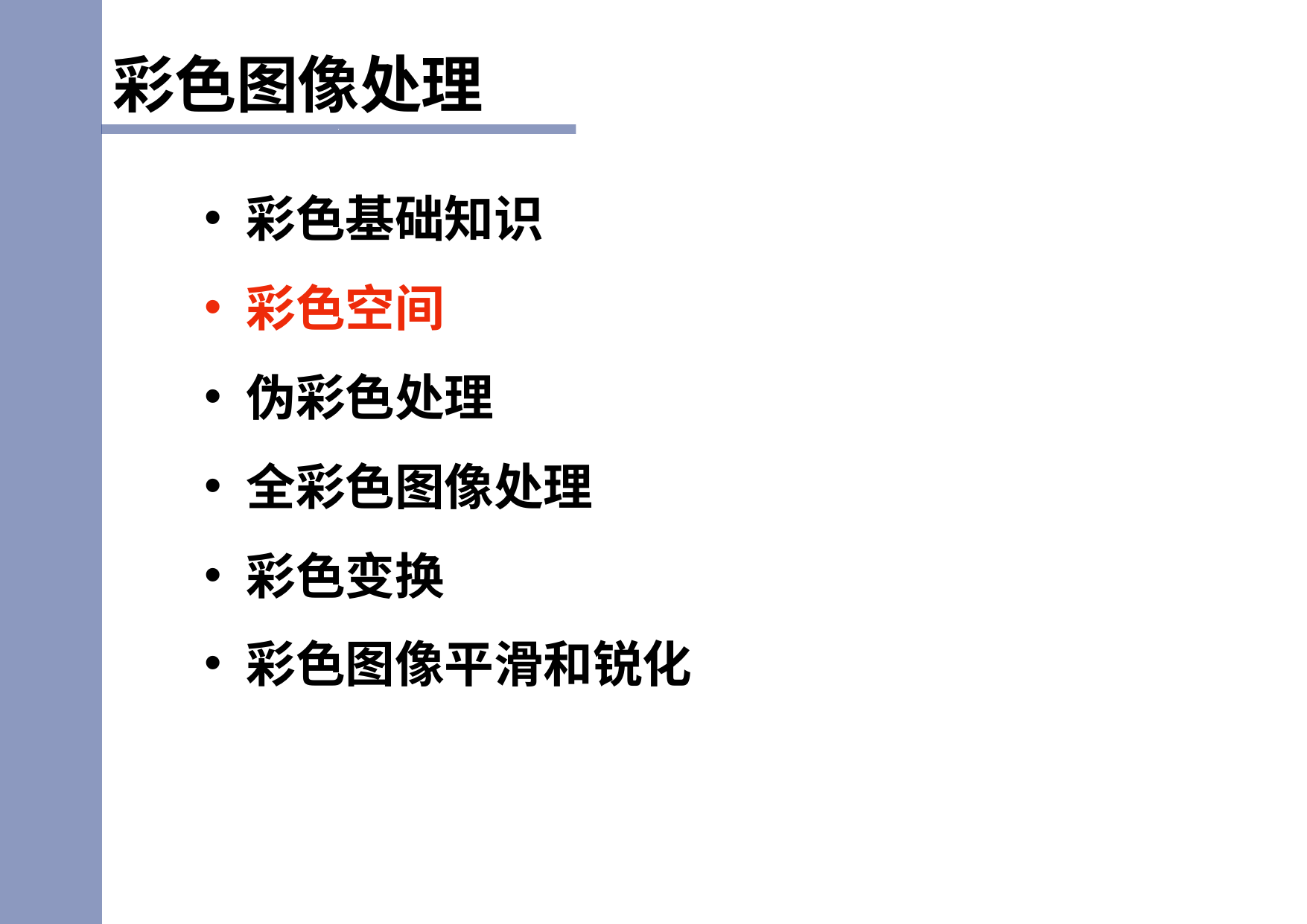

彩色图像处理

彩色基础知识
彩色空间
伪彩色处理
全彩色图像处理
彩色变换
彩色图像平滑和锐化